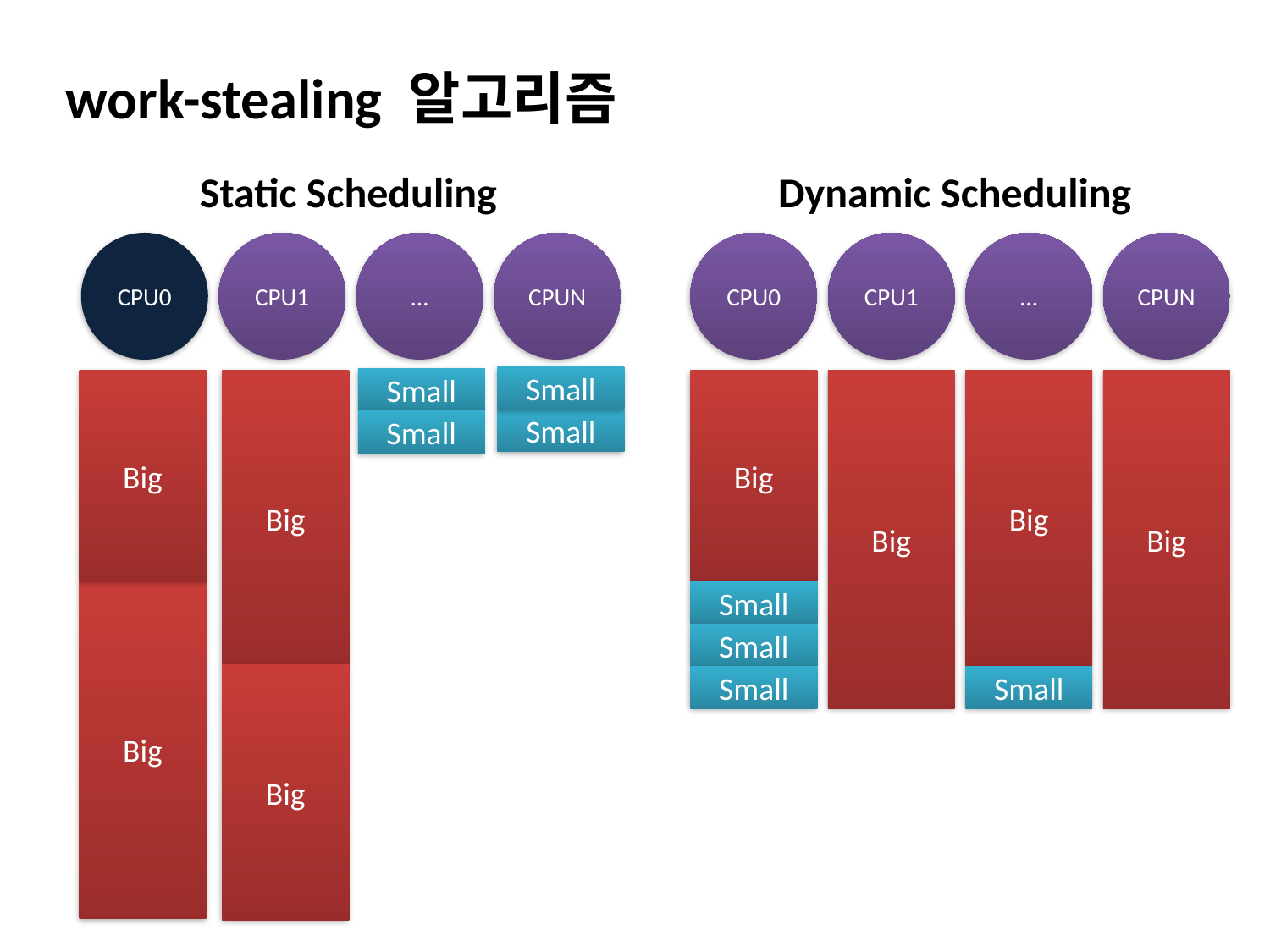

work-stealing 알고리즘
Static Scheduling
CPU0
CPU1
…
CPUN
Small
Small
Big
Big
Small
Small
Big
Big
Dynamic Scheduling
CPU0
CPU1
…
CPUN
Big
Big
Big
Big
Small
Small
Small
Small